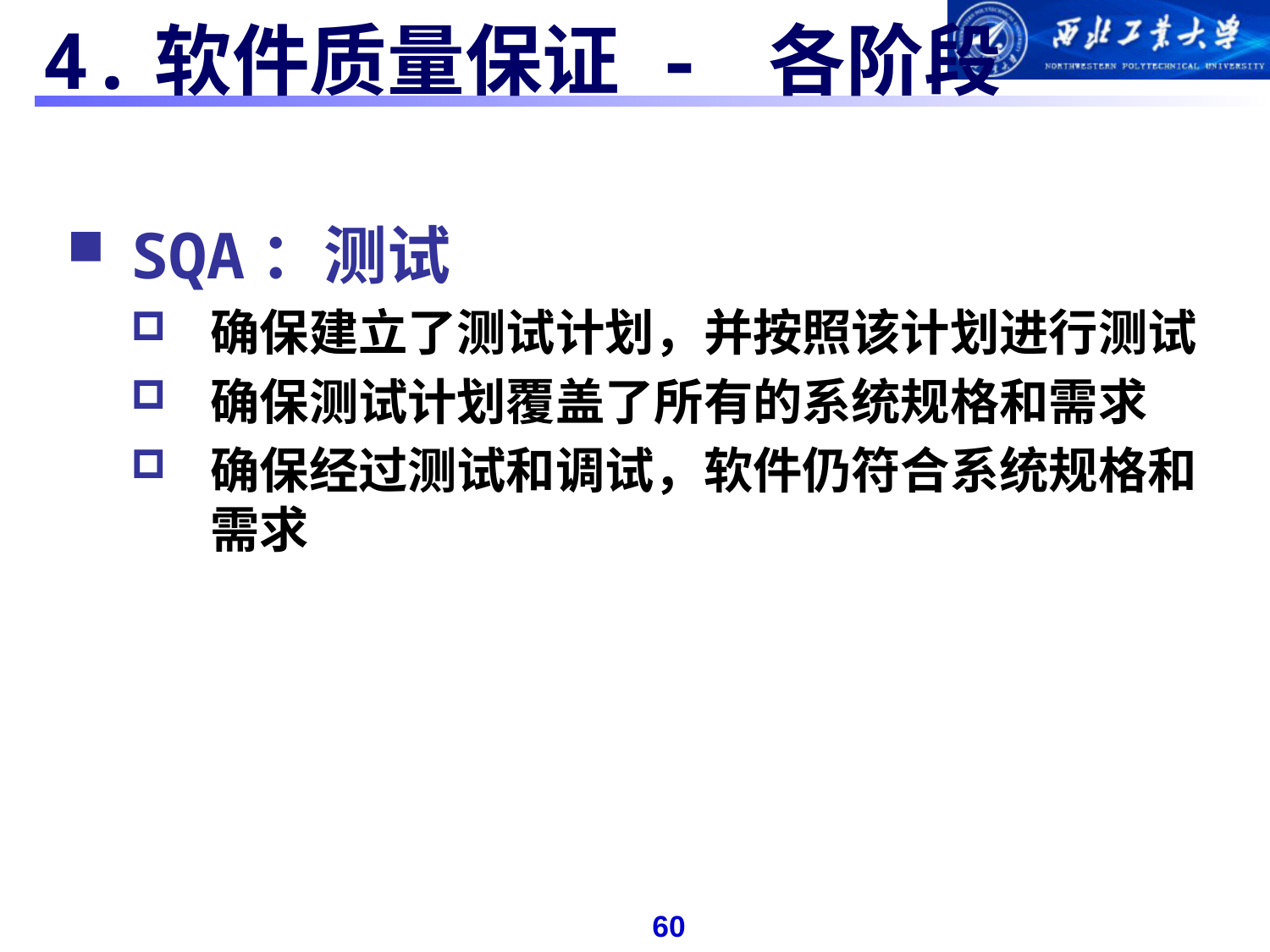

# 4.软件质量保证 - 各阶段

SQA：测试
确保建立了测试计划，并按照该计划进行测试
确保测试计划覆盖了所有的系统规格和需求
确保经过测试和调试，软件仍符合系统规格和需求